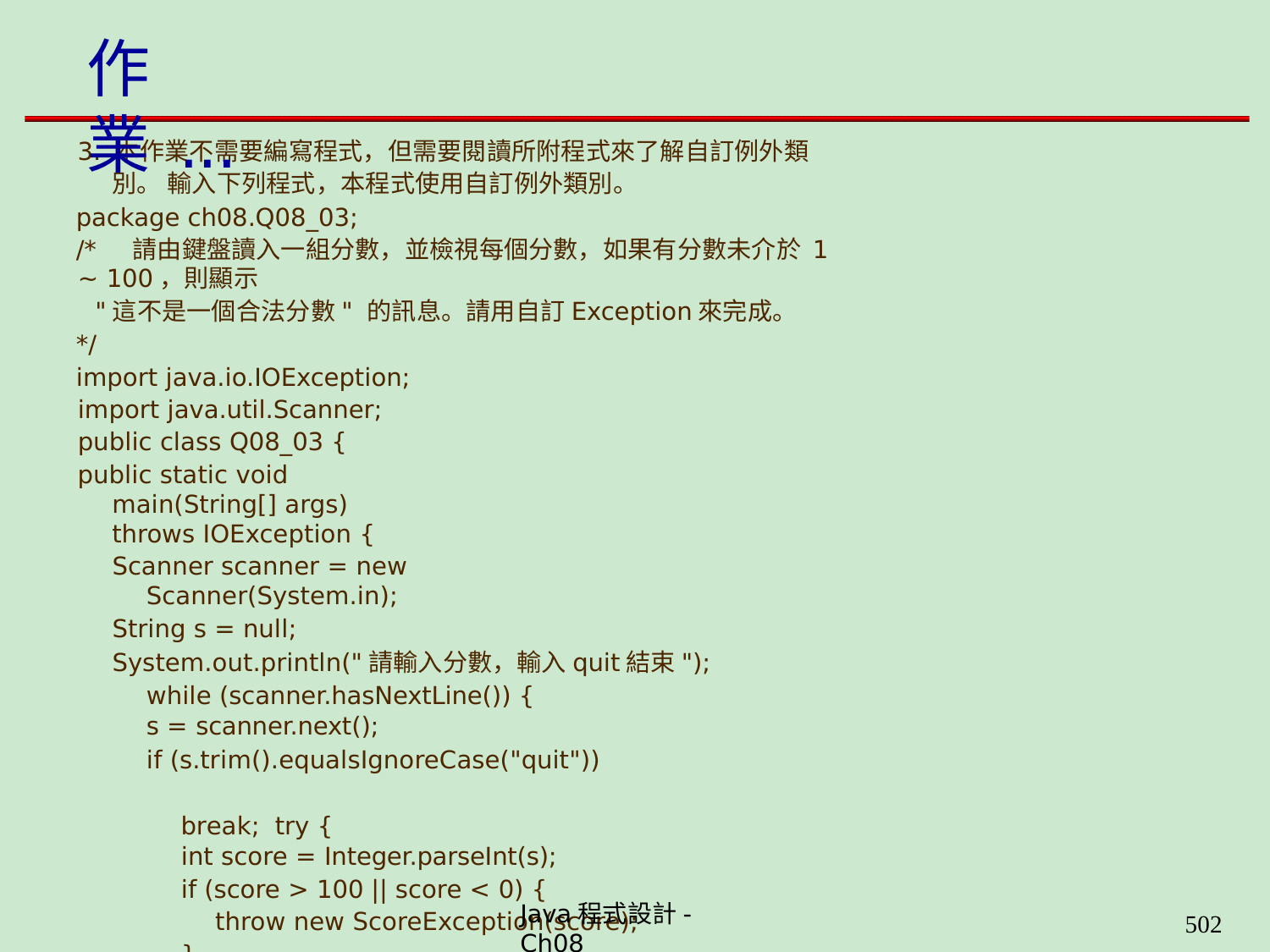

# 作業 ...
3. 本作業不需要編寫程式，但需要閱讀所附程式來了解自訂例外類別。 輸入下列程式，本程式使用自訂例外類別。
package ch08.Q08_03;
/*	請由鍵盤讀入一組分數，並檢視每個分數，如果有分數未介於 1 ~ 100，則顯示
"這不是一個合法分數" 的訊息。請用自訂Exception來完成。
*/
import java.io.IOException;  import java.util.Scanner;  public class Q08_03 {
public static void main(String[] args) throws IOException {
Scanner scanner = new Scanner(System.in);
String s = null;
System.out.println("請輸入分數，輸入quit結束");  while (scanner.hasNextLine()) {
s = scanner.next();
if (s.trim().equalsIgnoreCase("quit"))	break;  try {
int score = Integer.parseInt(s);
if (score > 100 || score < 0) {
throw new ScoreException(score);
}
System.out.println("這是一個合法分數：" + score);
} catch (NumberFormatException e) {
Java程式設計-Ch08
502